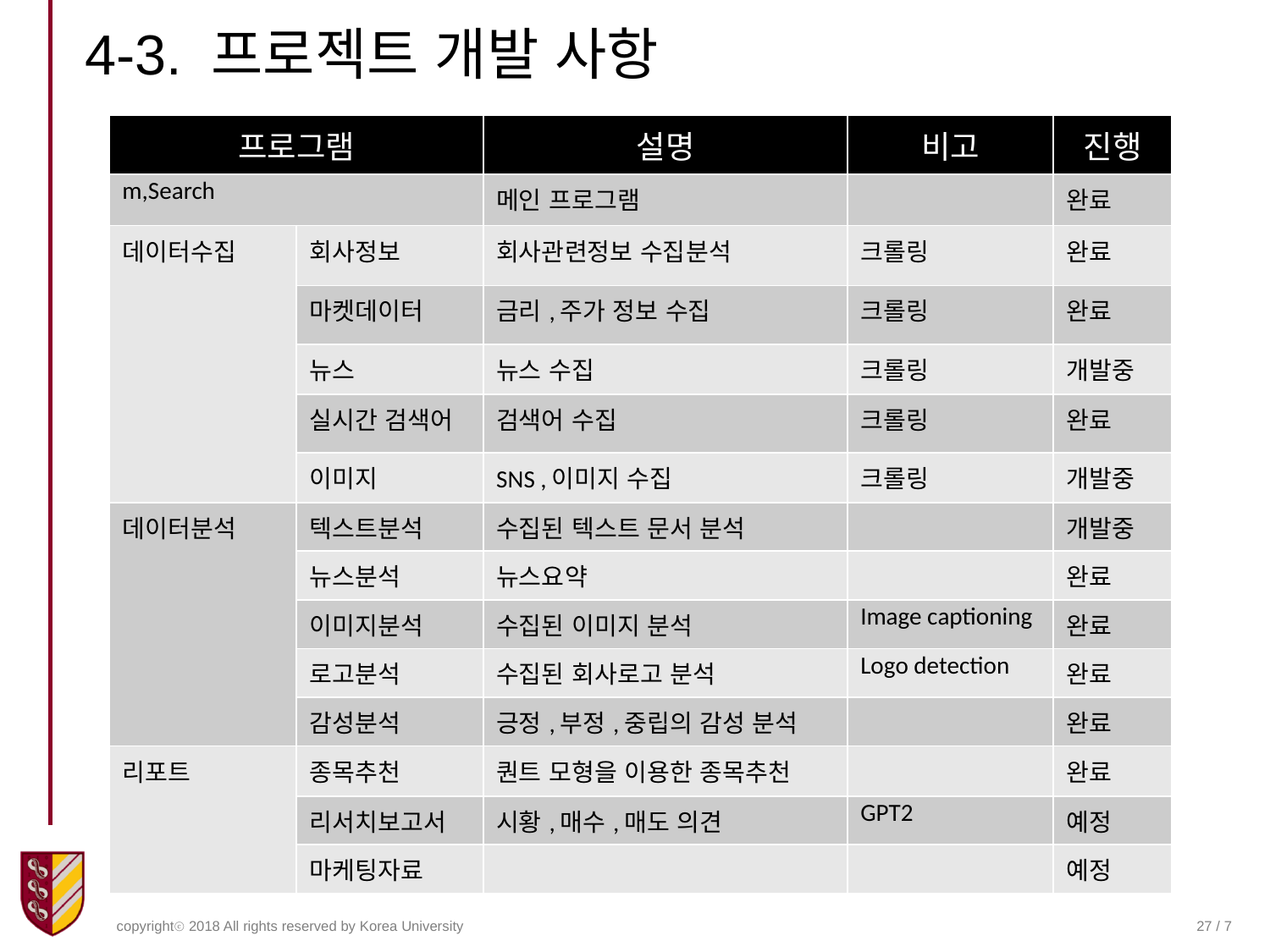

4-3. 프로젝트 개발 사항
| 프로그램 |  | 설명 | 비고 | 진행 |
| --- | --- | --- | --- | --- |
| m,Search |  | 메인 프로그램 |  | 완료 |
| 데이터수집 | 회사정보 | 회사관련정보 수집분석 | 크롤링 | 완료 |
| 마켓데이터 | 마켓데이터 | 금리,주가 정보 수집 | 크롤링 | 완료 |
| 뉴스,실시간검색어 | 뉴스 | 뉴스 수집 | 크롤링 | 개발중 |
| 이미지 | 실시간 검색어 | 검색어 수집 | 크롤링 | 완료 |
|  | 이미지 | SNS ,이미지 수집 | 크롤링 | 개발중 |
| 데이터분석 | 텍스트분석 | 수집된 텍스트 문서 분석 |  | 개발중 |
|  | 뉴스분석 | 뉴스요약 |  | 완료 |
|  | 이미지분석 | 수집된 이미지 분석 | Image captioning | 완료 |
|  | 로고분석 | 수집된 회사로고 분석 | Logo detection | 완료 |
|  | 감성분석 | 긍정,부정,중립의 감성 분석 |  | 완료 |
| 리포트 | 종목추천 | 퀀트 모형을 이용한 종목추천 |  | 완료 |
| 리서치보고서 | 리서치보고서 | 시황,매수,매도 의견 | GPT2 | 예정 |
|  | 마케팅자료 |  |  | 예정 |